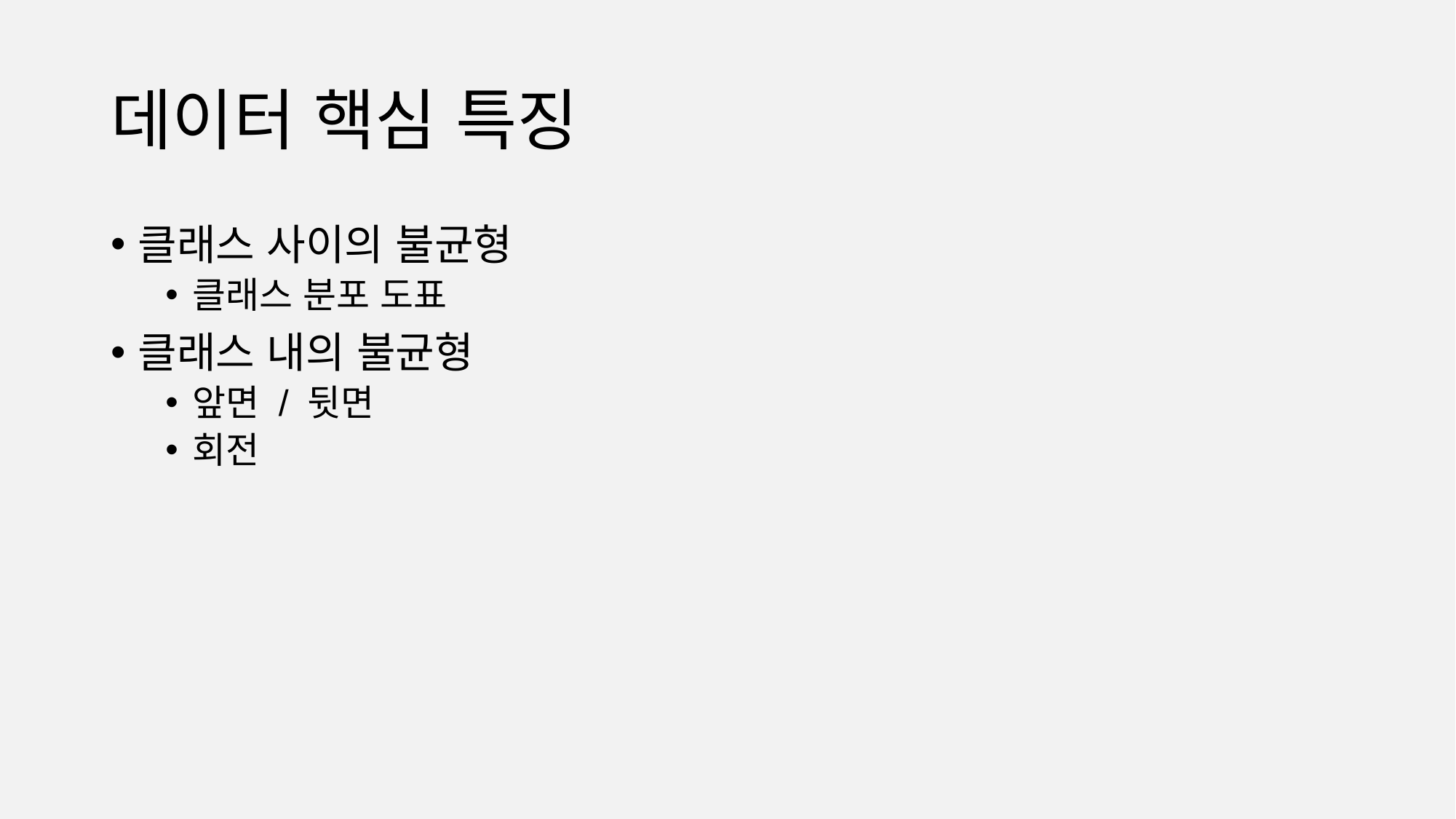

# 데이터 핵심 특징
클래스 사이의 불균형
클래스 분포 도표
클래스 내의 불균형
앞면 / 뒷면
회전